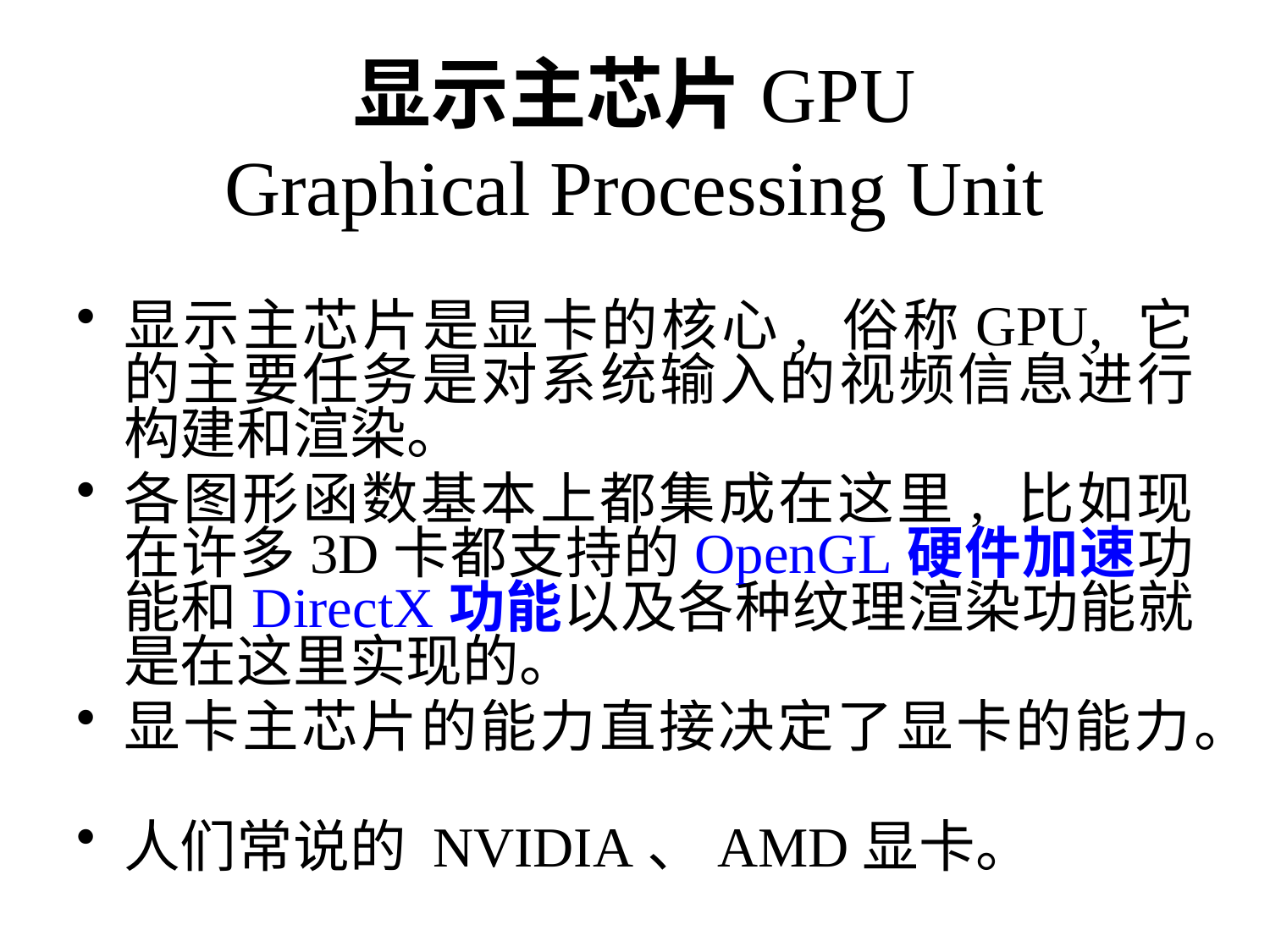

# 显示主芯片GPU Graphical Processing Unit
显示主芯片是显卡的核心, 俗称GPU, 它的主要任务是对系统输入的视频信息进行构建和渲染。
各图形函数基本上都集成在这里, 比如现在许多3D卡都支持的OpenGL硬件加速功能和DirectX功能以及各种纹理渲染功能就是在这里实现的。
显卡主芯片的能力直接决定了显卡的能力。
人们常说的 NVIDIA、AMD显卡。